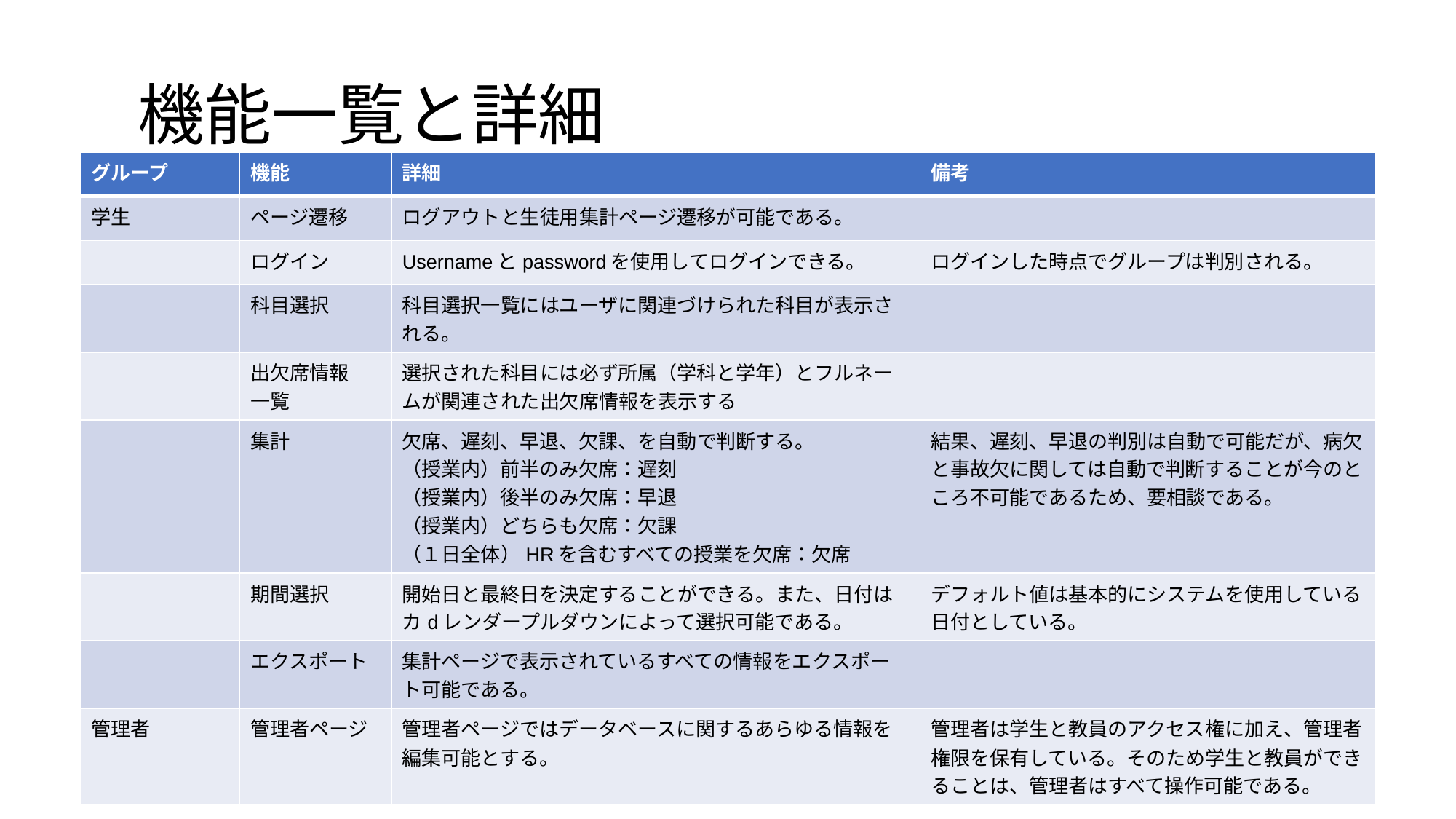

# 機能一覧と詳細
| グループ | 機能 | 詳細 | 備考 |
| --- | --- | --- | --- |
| 学生 | ページ遷移 | ログアウトと生徒用集計ページ遷移が可能である。 |  |
|  | ログイン | Usernameとpasswordを使用してログインできる。 | ログインした時点でグループは判別される。 |
|  | 科目選択 | 科目選択一覧にはユーザに関連づけられた科目が表示される。 |  |
|  | 出欠席情報 一覧 | 選択された科目には必ず所属（学科と学年）とフルネームが関連された出欠席情報を表示する |  |
|  | 集計 | 欠席、遅刻、早退、欠課、を自動で判断する。 （授業内）前半のみ欠席：遅刻 （授業内）後半のみ欠席：早退 （授業内）どちらも欠席：欠課 （１日全体）HRを含むすべての授業を欠席：欠席 | 結果、遅刻、早退の判別は自動で可能だが、病欠と事故欠に関しては自動で判断することが今のところ不可能であるため、要相談である。 |
|  | 期間選択 | 開始日と最終日を決定することができる。また、日付はカdレンダープルダウンによって選択可能である。 | デフォルト値は基本的にシステムを使用している日付としている。 |
|  | エクスポート | 集計ページで表示されているすべての情報をエクスポート可能である。 |  |
| 管理者 | 管理者ページ | 管理者ページではデータベースに関するあらゆる情報を編集可能とする。 | 管理者は学生と教員のアクセス権に加え、管理者権限を保有している。そのため学生と教員ができることは、管理者はすべて操作可能である。 |
13